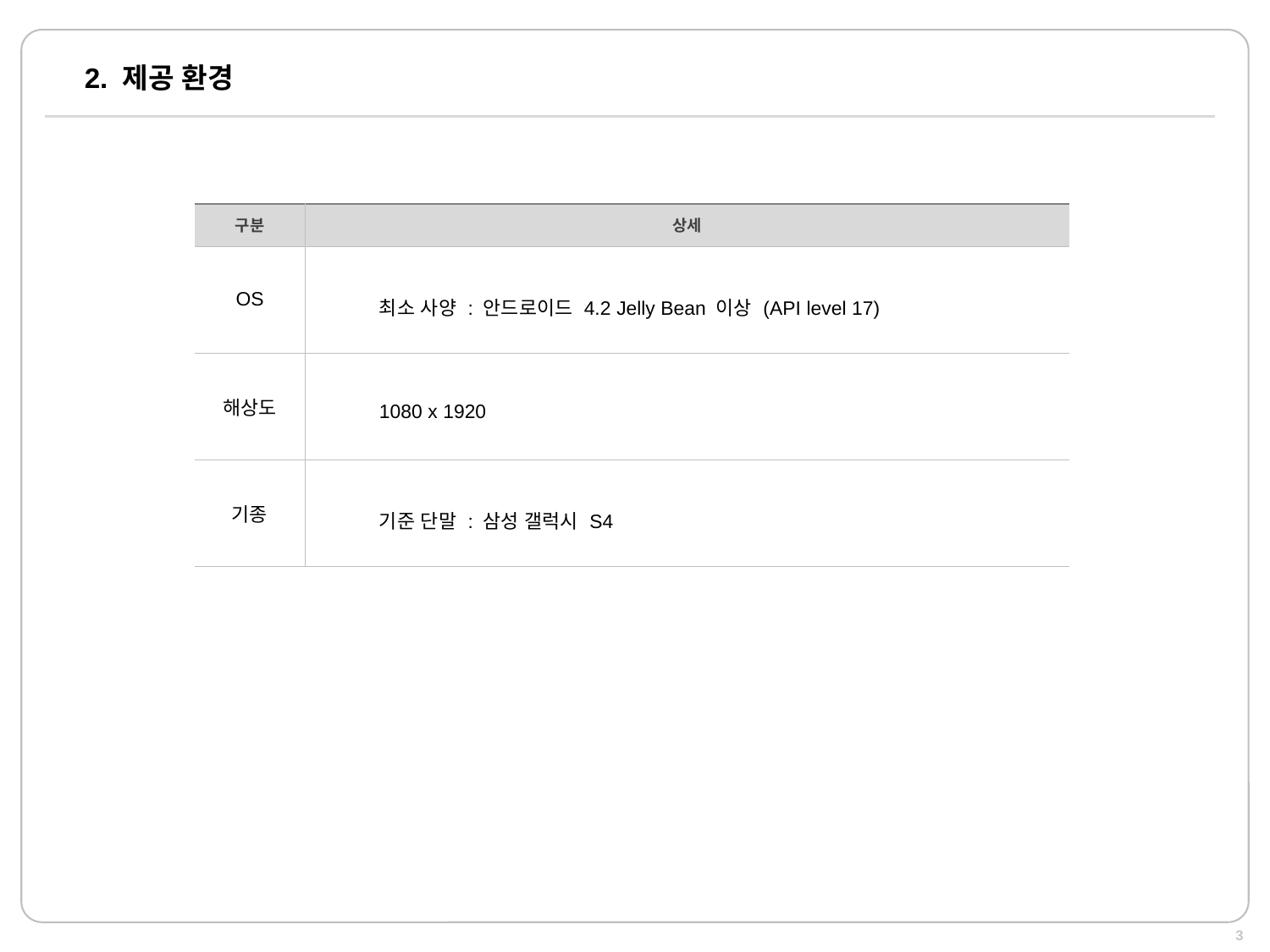

# 2. 제공 환경
| 구분 | 상세 |
| --- | --- |
| OS | 최소 사양 : 안드로이드 4.2 Jelly Bean 이상 (API level 17) |
| 해상도 | 1080 x 1920 |
| 기종 | 기준 단말 : 삼성 갤럭시 S4 |
3